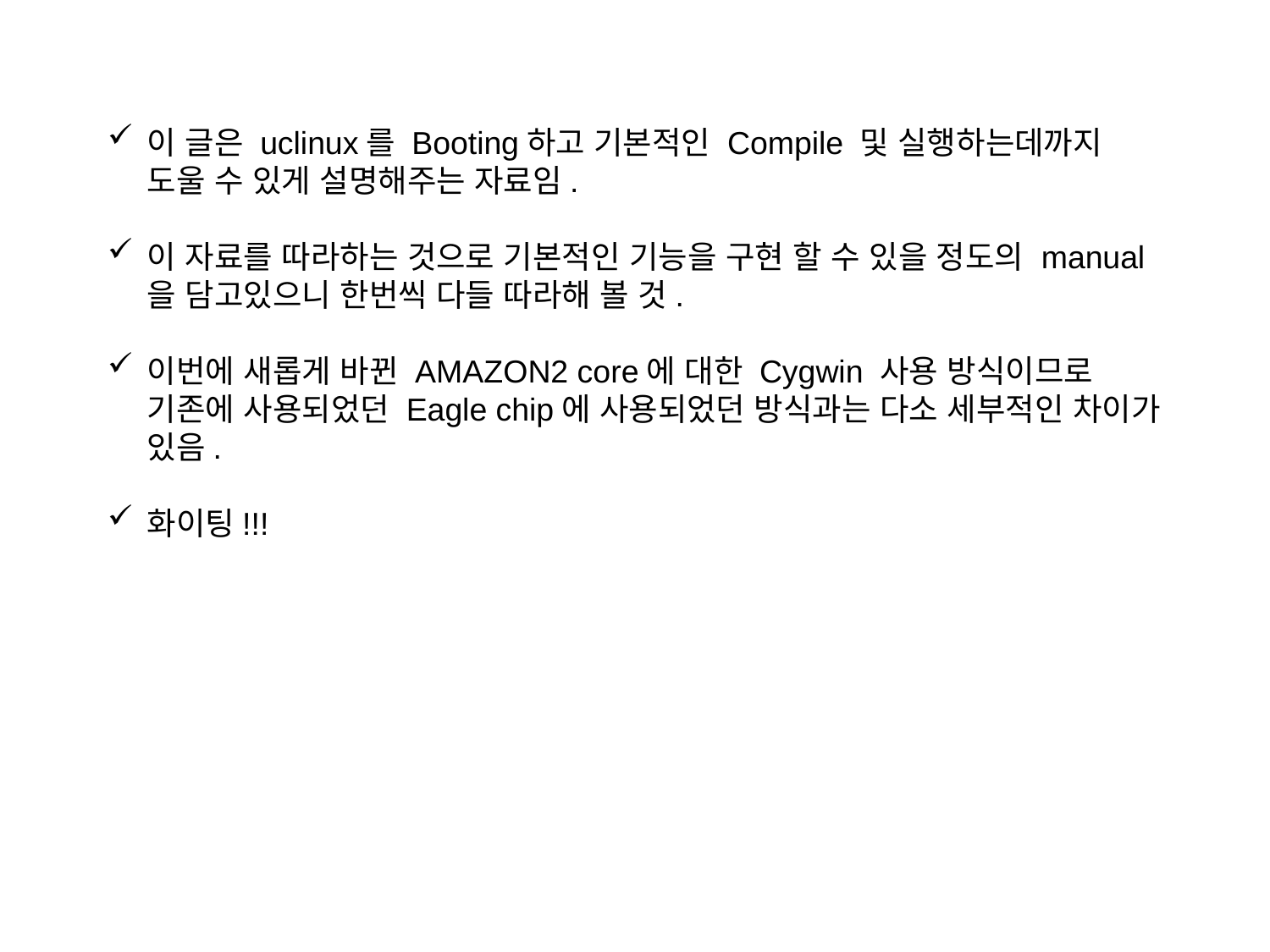

이 글은 uclinux를 Booting하고 기본적인 Compile 및 실행하는데까지 도울 수 있게 설명해주는 자료임.

이 자료를 따라하는 것으로 기본적인 기능을 구현 할 수 있을 정도의 manual을 담고있으니 한번씩 다들 따라해 볼 것.

이번에 새롭게 바뀐 AMAZON2 core에 대한 Cygwin 사용 방식이므로 기존에 사용되었던 Eagle chip에 사용되었던 방식과는 다소 세부적인 차이가 있음.

화이팅!!!